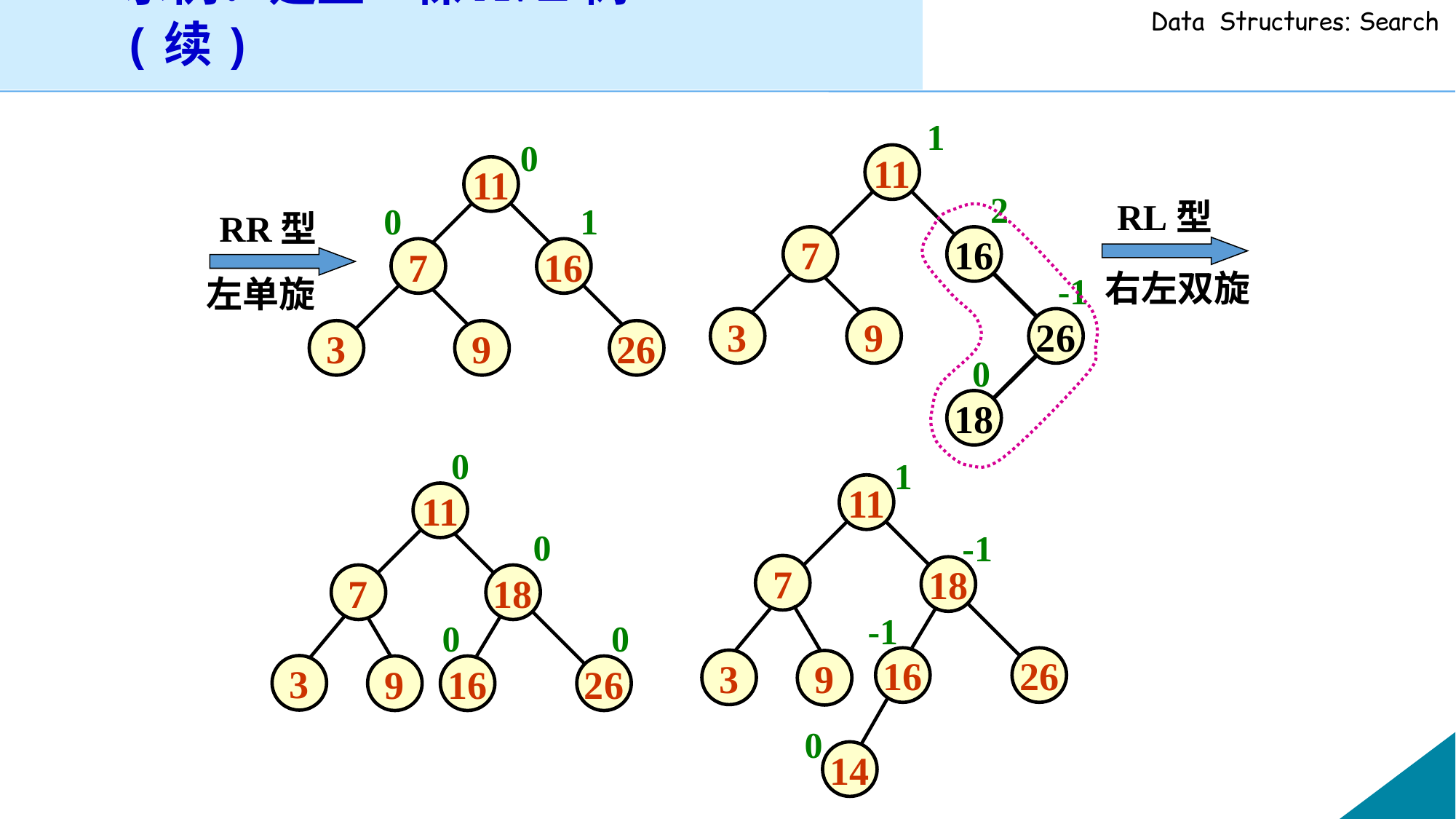

示例：建立一棵AVL树(续)
1
11
2

7
16

-1

3
9
26
0

18
0
11
0

1

7
16

3
9
26
RL型

RR型

右左双旋
左单旋
0
11
0

7
18
0

0

3
9
16
26
1
11
-1

7
18

-1

16
26
3
9

0
14